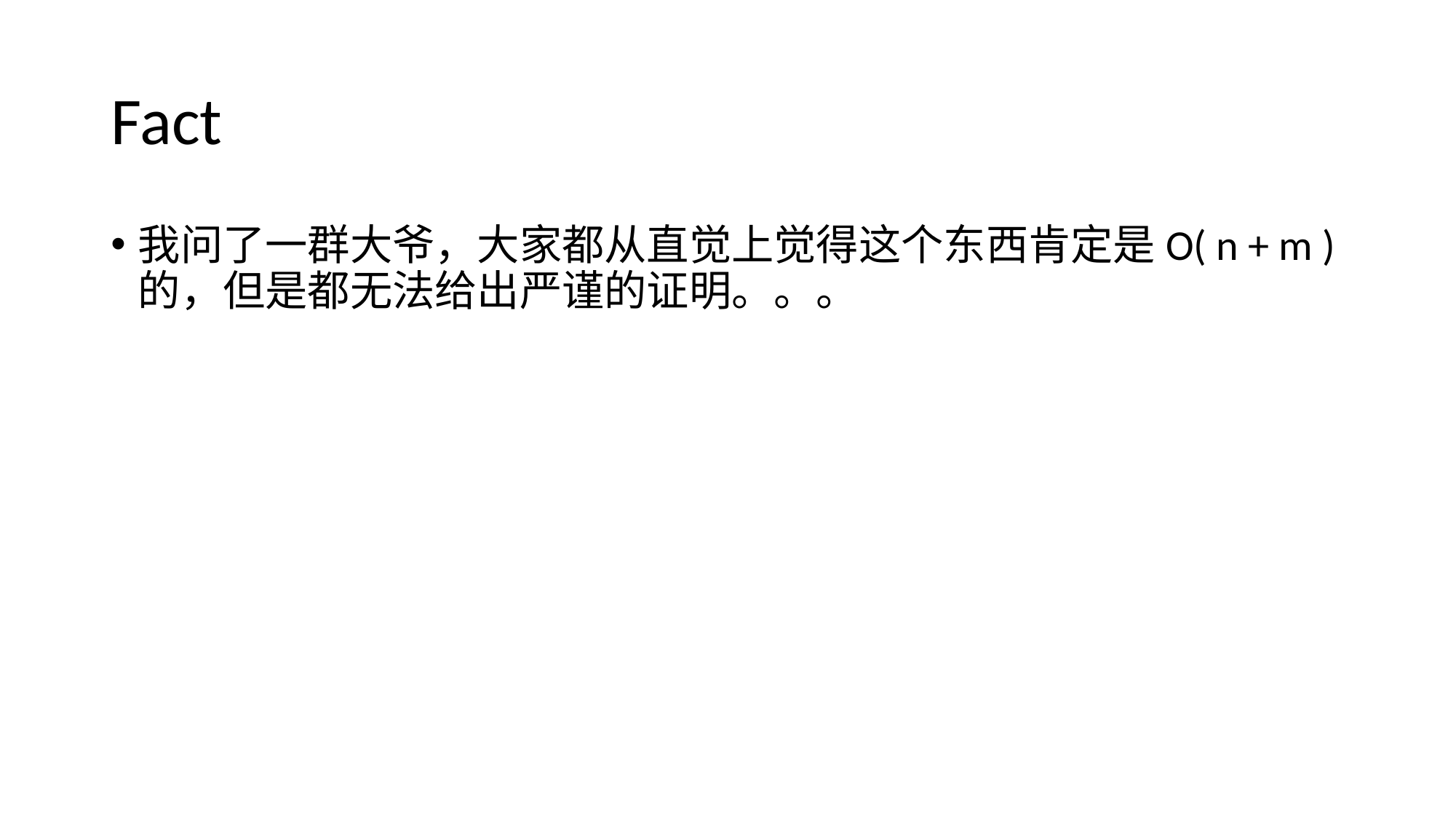

# Fact
我问了一群大爷，大家都从直觉上觉得这个东西肯定是O( n + m )的，但是都无法给出严谨的证明。。。